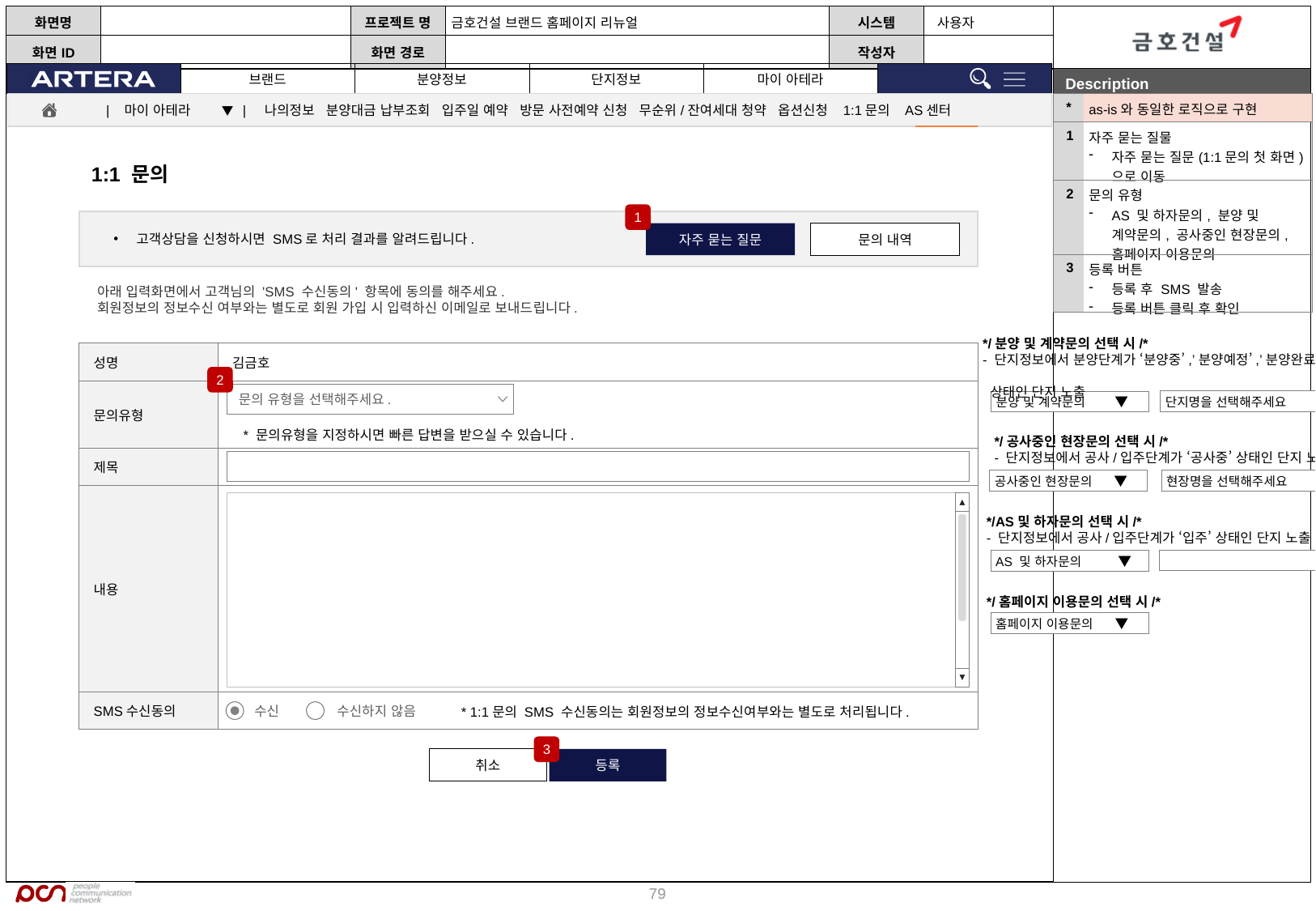

| \* | as-is와 동일한 로직으로 구현 |
| --- | --- |
| 1 | 자주 묻는 질물 자주 묻는 질문(1:1문의 첫 화면)으로 이동 |
| 2 | 문의 유형 AS 및 하자문의, 분양 및 계약문의, 공사중인 현장문의, 홈페이지 이용문의 |
| 3 | 등록 버튼 등록 후 SMS 발송 등록 버튼 클릭 후 확인 |
|   마이 아테라        ▼  |    나의정보   분양대금 납부조회   입주일 예약   방문 사전예약 신청   무순위/잔여세대 청약   옵션신청   1:1문의   AS센터

1:1 문의
1

자주 묻는 질문
문의 내역
고객상담을 신청하시면 SMS로 처리 결과를 알려드립니다.
아래 입력화면에서 고객님의 'SMS 수신동의' 항목에 동의를 해주세요.
회원정보의 정보수신 여부와는 별도로 회원 가입 시 입력하신 이메일로 보내드립니다.
*/분양 및 계약문의 선택 시/*
- 단지정보에서 분양단계가 ‘분양중’,’분양예정’,’분양완료&입주가 아님’
  상태인 단지 노출
| 성명 | 김금호 |
| --- | --- |
| 문의유형 |  |
| 제목 |  |
| 내용 |  |
| SMS수신동의 |  |
2
문의 유형을 선택해주세요.

단지명을 선택해주세요        ▼
분양 및 계약문의        ▼
* 문의유형을 지정하시면 빠른 답변을 받으실 수 있습니다.
*/공사중인 현장문의 선택 시/*
- 단지정보에서 공사/입주단계가 ‘공사중’ 상태인 단지 노출

공사중인 현장문의      ▼
현장명을 선택해주세요        ▼

*/AS및 하자문의 선택 시/*
- 단지정보에서 공사/입주단계가 ‘입주’ 상태인 단지 노출
단지검색
AS 및 하자문의          ▼

*/홈페이지 이용문의 선택 시/*
홈페이지 이용문의      ▼
수신

수신하지 않음

* 1:1문의 SMS 수신동의는 회원정보의 정보수신여부와는 별도로 처리됩니다.
3
취소
등록